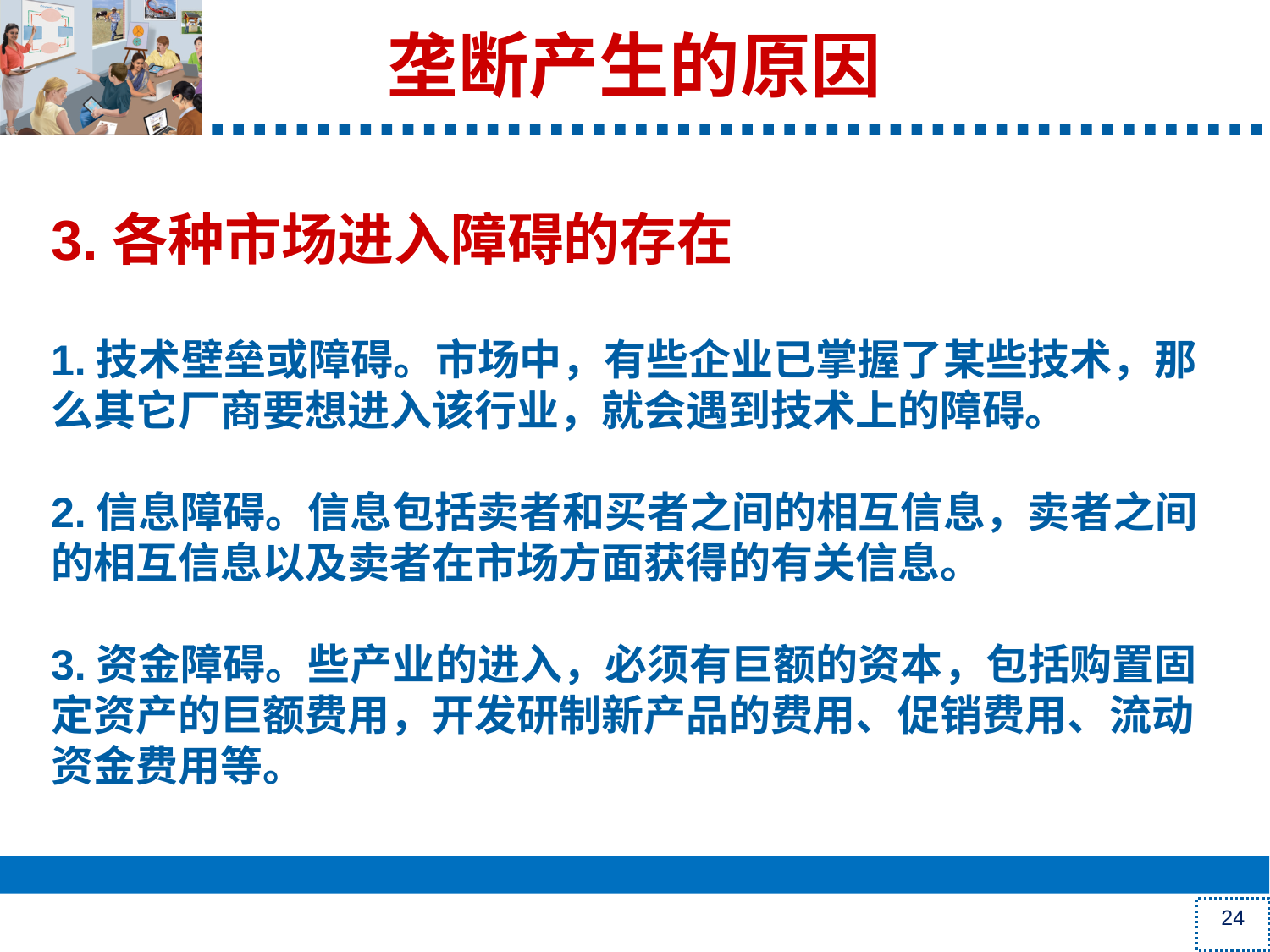

垄断产生的原因

# 3.各种市场进入障碍的存在
1.技术壁垒或障碍。市场中，有些企业已掌握了某些技术，那么其它厂商要想进入该行业，就会遇到技术上的障碍。

2.信息障碍。信息包括卖者和买者之间的相互信息，卖者之间的相互信息以及卖者在市场方面获得的有关信息。

3.资金障碍。些产业的进入，必须有巨额的资本，包括购置固定资产的巨额费用，开发研制新产品的费用、促销费用、流动资金费用等。

24